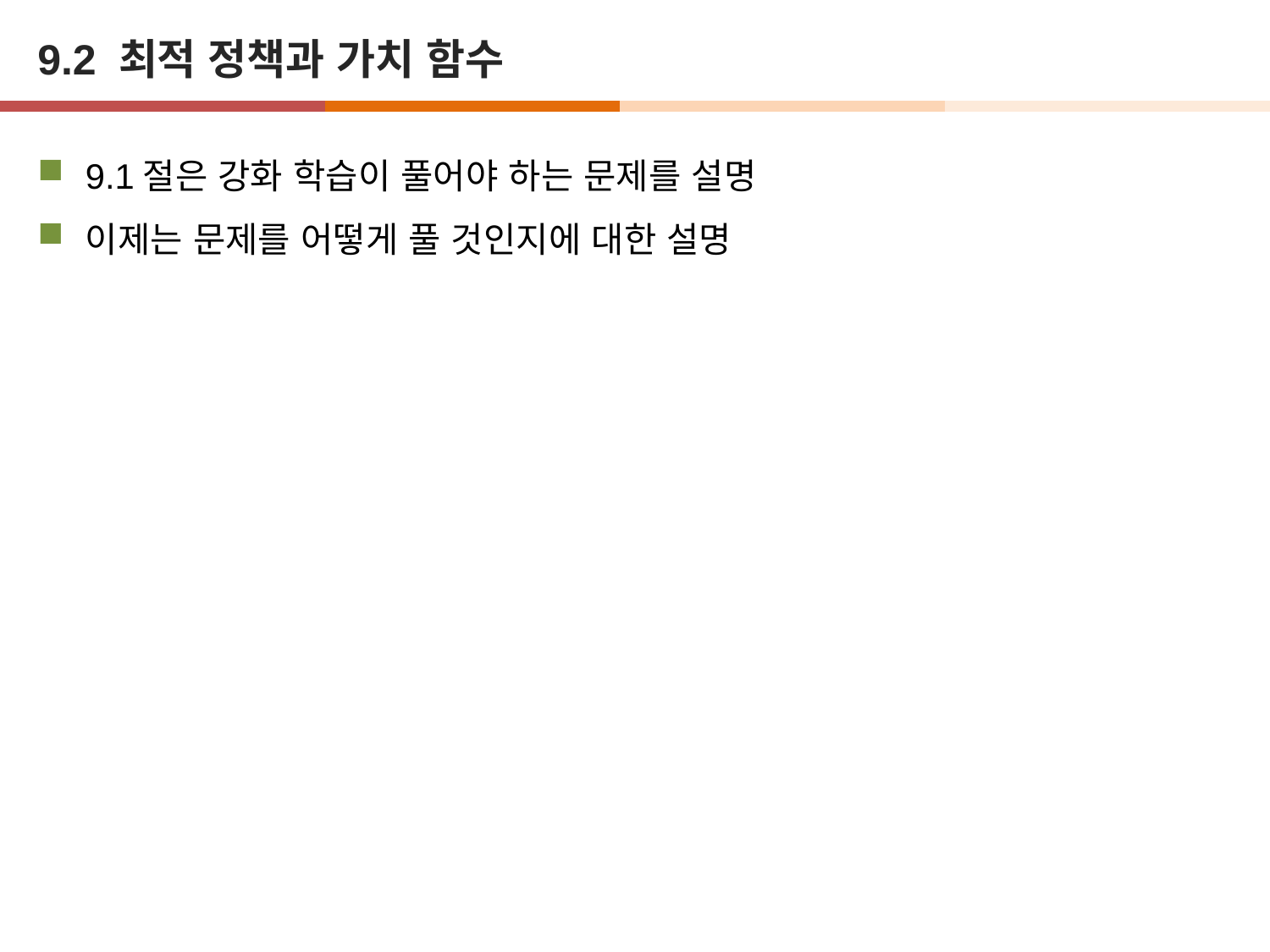

# 9.2 최적 정책과 가치 함수
9.1절은 강화 학습이 풀어야 하는 문제를 설명
이제는 문제를 어떻게 풀 것인지에 대한 설명